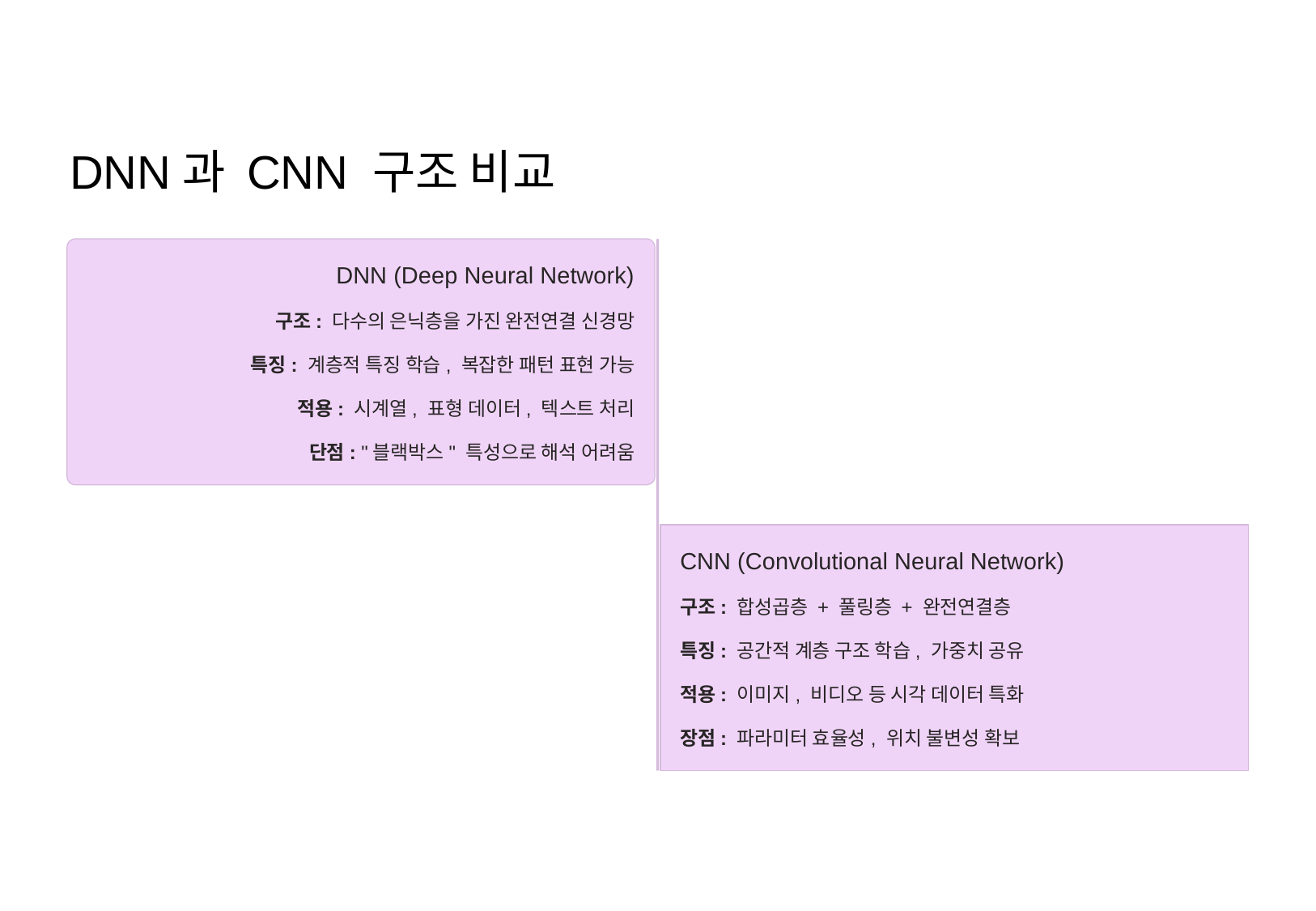

DNN과 CNN 구조 비교

DNN (Deep Neural Network)
구조: 다수의 은닉층을 가진 완전연결 신경망
특징: 계층적 특징 학습, 복잡한 패턴 표현 가능
적용: 시계열, 표형 데이터, 텍스트 처리
단점: "블랙박스" 특성으로 해석 어려움

CNN (Convolutional Neural Network)
구조: 합성곱층 + 풀링층 + 완전연결층
특징: 공간적 계층 구조 학습, 가중치 공유
적용: 이미지, 비디오 등 시각 데이터 특화
장점: 파라미터 효율성, 위치 불변성 확보